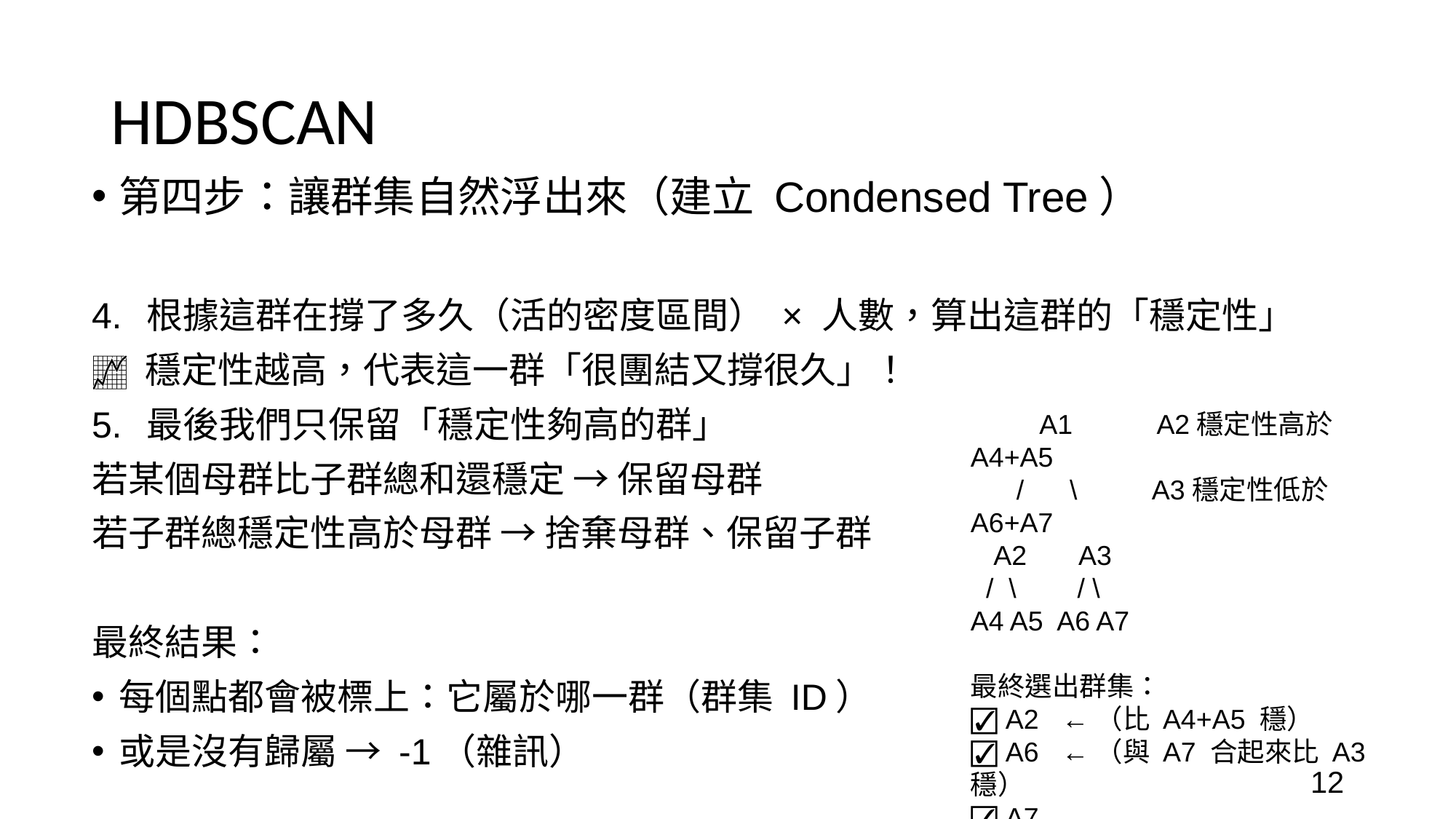

# HDBSCAN
第四步：讓群集自然浮出來（建立 Condensed Tree）

根據這群在撐了多久（活的密度區間） × 人數，算出這群的「穩定性」
📈 穩定性越高，代表這一群「很團結又撐很久」！
最後我們只保留「穩定性夠高的群」
若某個母群比子群總和還穩定 → 保留母群
若子群總穩定性高於母群 → 捨棄母群、保留子群

最終結果：
每個點都會被標上：它屬於哪一群（群集 ID）
或是沒有歸屬 → -1（雜訊）
         A1           A2穩定性高於A4+A5
      /      \          A3穩定性低於A6+A7
   A2       A3
  /  \        / \
A4 A5  A6 A7

最終選出群集：
☑ A2   ←（比 A4+A5 穩）
☑ A6   ←（與 A7 合起來比 A3 穩）
☑ A7
12